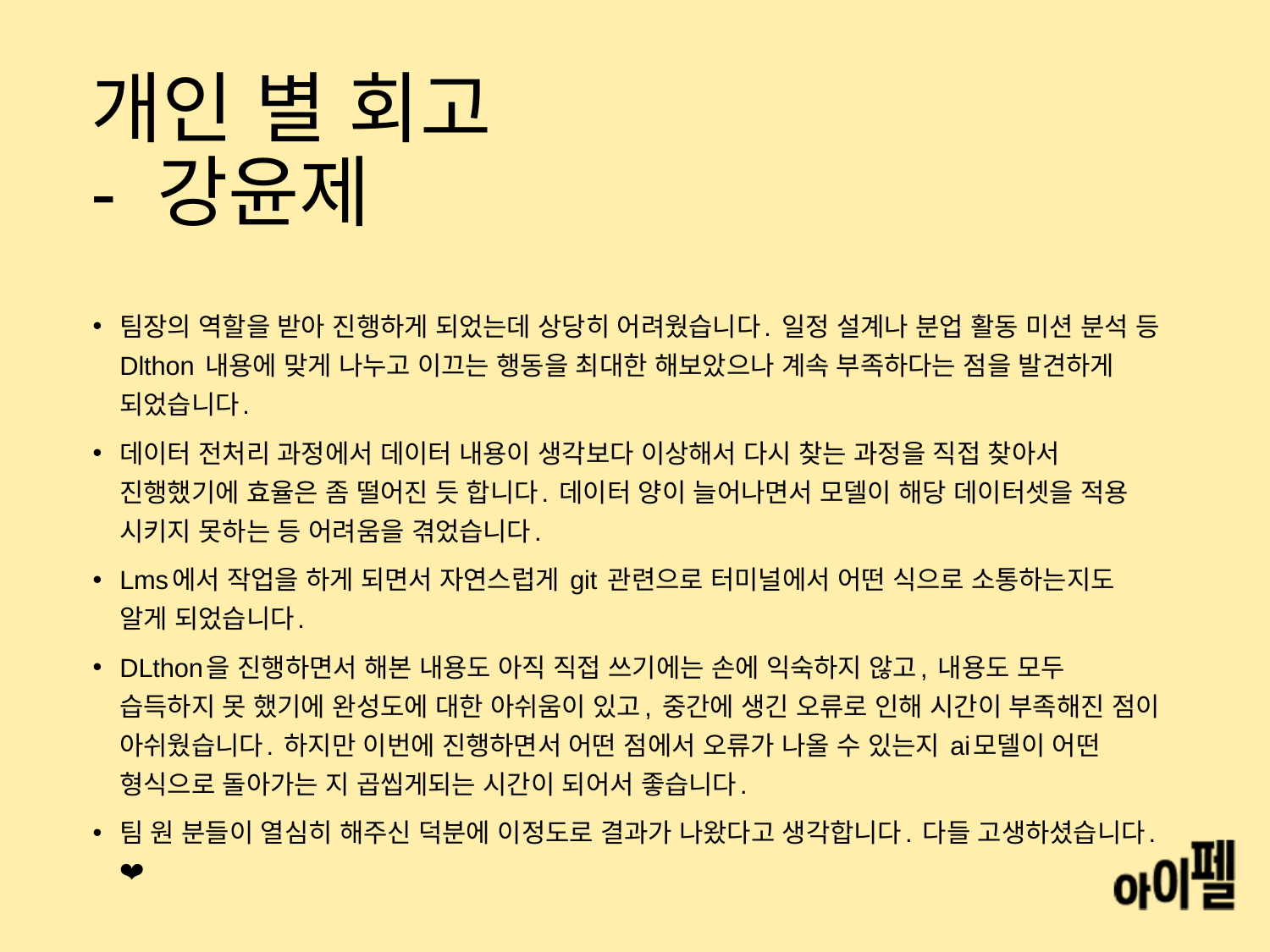

# 개인 별 회고 - 강윤제
팀장의 역할을 받아 진행하게 되었는데 상당히 어려웠습니다. 일정 설계나 분업 활동 미션 분석 등 Dlthon 내용에 맞게 나누고 이끄는 행동을 최대한 해보았으나 계속 부족하다는 점을 발견하게 되었습니다.
데이터 전처리 과정에서 데이터 내용이 생각보다 이상해서 다시 찾는 과정을 직접 찾아서 진행했기에 효율은 좀 떨어진 듯 합니다. 데이터 양이 늘어나면서 모델이 해당 데이터셋을 적용 시키지 못하는 등 어려움을 겪었습니다.
Lms에서 작업을 하게 되면서 자연스럽게 git 관련으로 터미널에서 어떤 식으로 소통하는지도 알게 되었습니다.
DLthon을 진행하면서 해본 내용도 아직 직접 쓰기에는 손에 익숙하지 않고, 내용도 모두 습득하지 못 했기에 완성도에 대한 아쉬움이 있고, 중간에 생긴 오류로 인해 시간이 부족해진 점이 아쉬웠습니다. 하지만 이번에 진행하면서 어떤 점에서 오류가 나올 수 있는지 ai모델이 어떤 형식으로 돌아가는 지 곱씹게되는 시간이 되어서 좋습니다.
팀 원 분들이 열심히 해주신 덕분에 이정도로 결과가 나왔다고 생각합니다. 다들 고생하셨습니다. ❤